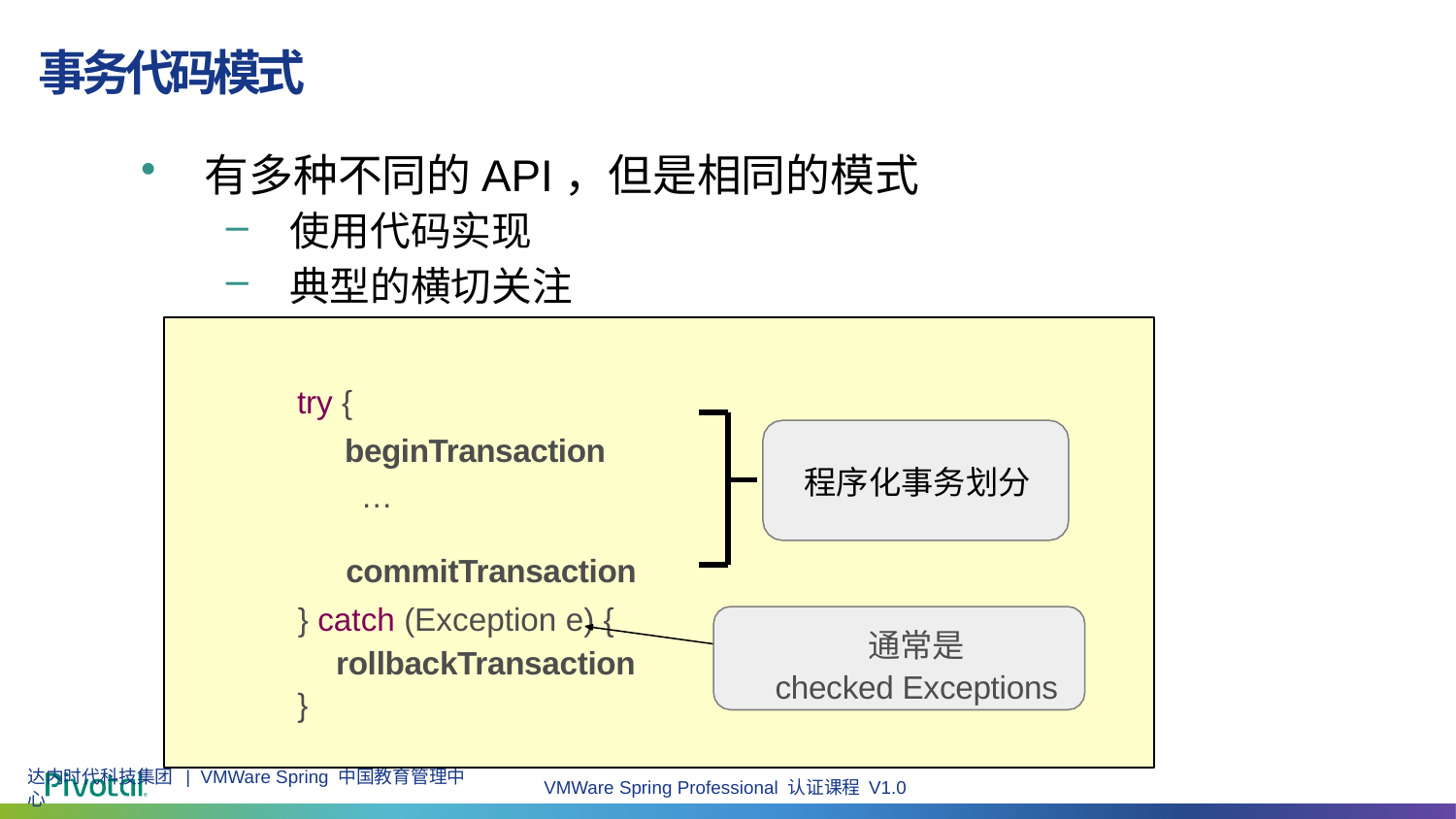

# 事务代码模式
有多种不同的API，但是相同的模式
使用代码实现
典型的横切关注

try {
beginTransaction

程序化事务划分
…
commitTransaction
} catch (Exception e) {

通常是
checked Exceptions
rollbackTransaction
}
40